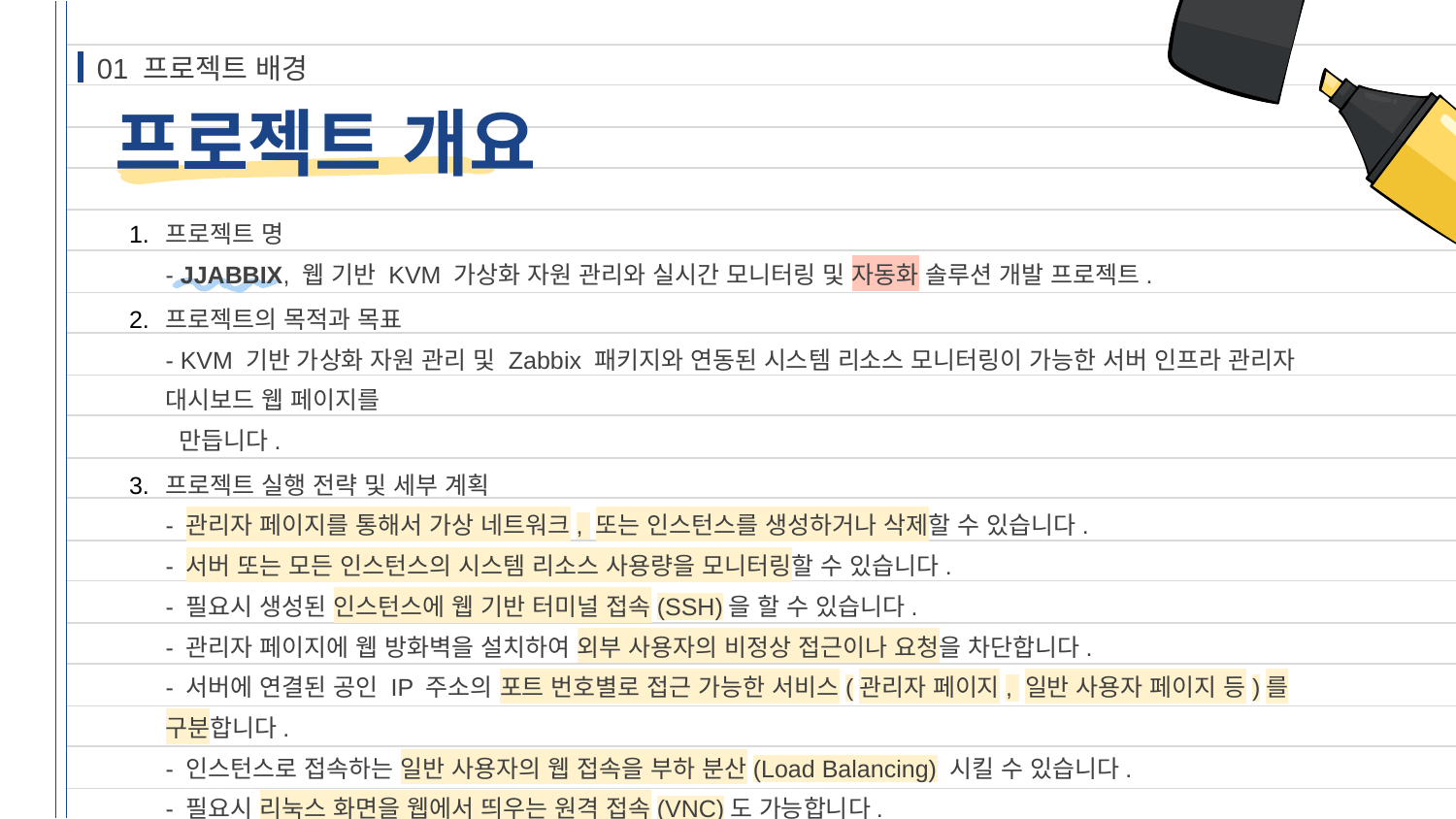

01 프로젝트 배경
# 프로젝트 개요

프로젝트 명
- JJABBIX, 웹 기반 KVM 가상화 자원 관리와 실시간 모니터링 및 자동화 솔루션 개발 프로젝트.
프로젝트의 목적과 목표
- KVM 기반 가상화 자원 관리 및 Zabbix 패키지와 연동된 시스템 리소스 모니터링이 가능한 서버 인프라 관리자 대시보드 웹 페이지를
  만듭니다.
프로젝트 실행 전략 및 세부 계획
- 관리자 페이지를 통해서 가상 네트워크, 또는 인스턴스를 생성하거나 삭제할 수 있습니다.
- 서버 또는 모든 인스턴스의 시스템 리소스 사용량을 모니터링할 수 있습니다.
- 필요시 생성된 인스턴스에 웹 기반 터미널 접속(SSH)을 할 수 있습니다.
- 관리자 페이지에 웹 방화벽을 설치하여 외부 사용자의 비정상 접근이나 요청을 차단합니다.
- 서버에 연결된 공인 IP 주소의 포트 번호별로 접근 가능한 서비스(관리자 페이지, 일반 사용자 페이지 등)를 구분합니다.
- 인스턴스로 접속하는 일반 사용자의 웹 접속을 부하 분산(Load Balancing) 시킬 수 있습니다.
- 필요시 리눅스 화면을 웹에서 띄우는 원격 접속(VNC)도 가능합니다.